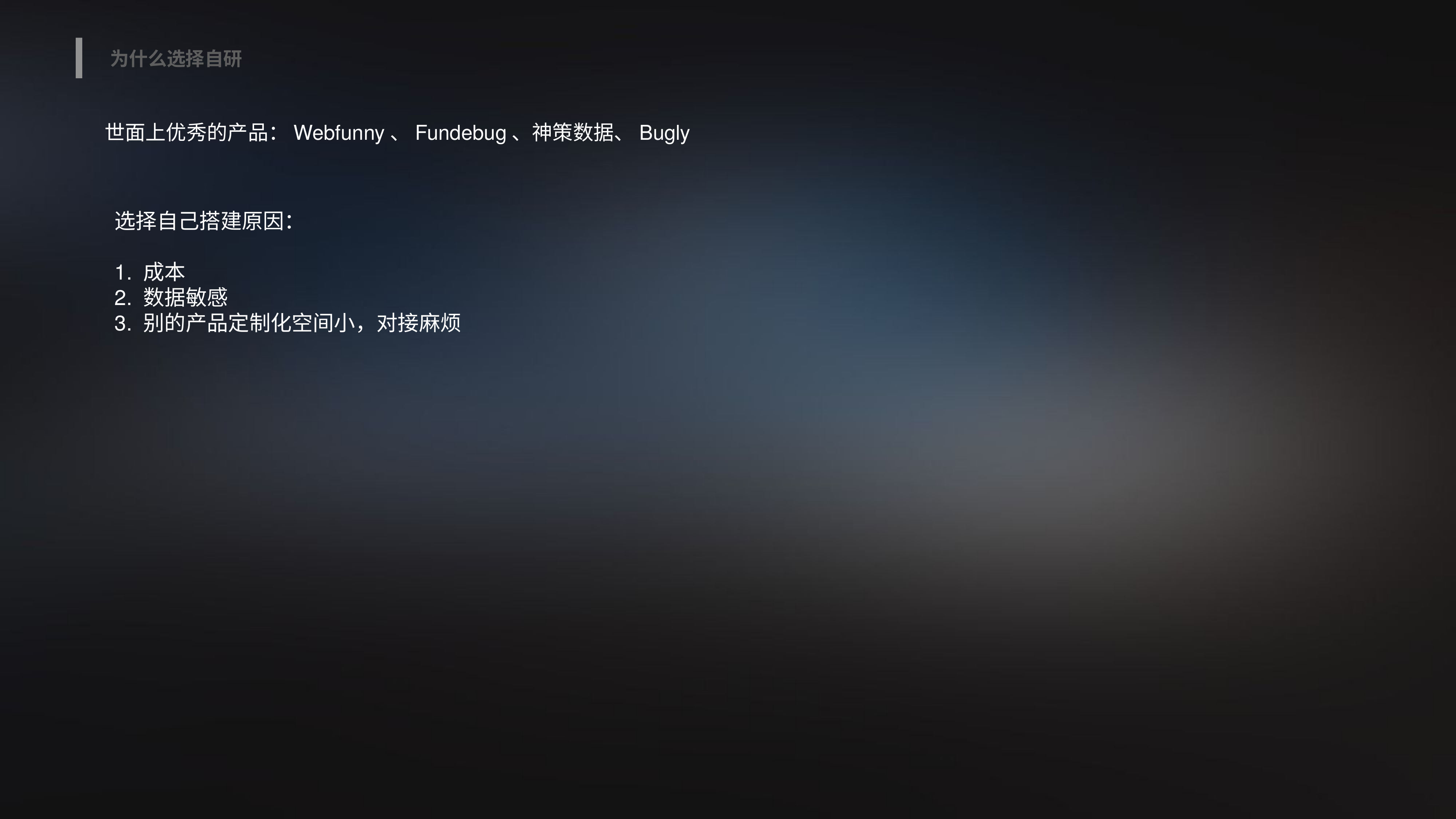

为什么选择自研
世面上优秀的产品：Webfunny、Fundebug、神策数据、Bugly
选择自己搭建原因：

1. 成本
2. 数据敏感
3. 别的产品定制化空间小，对接麻烦